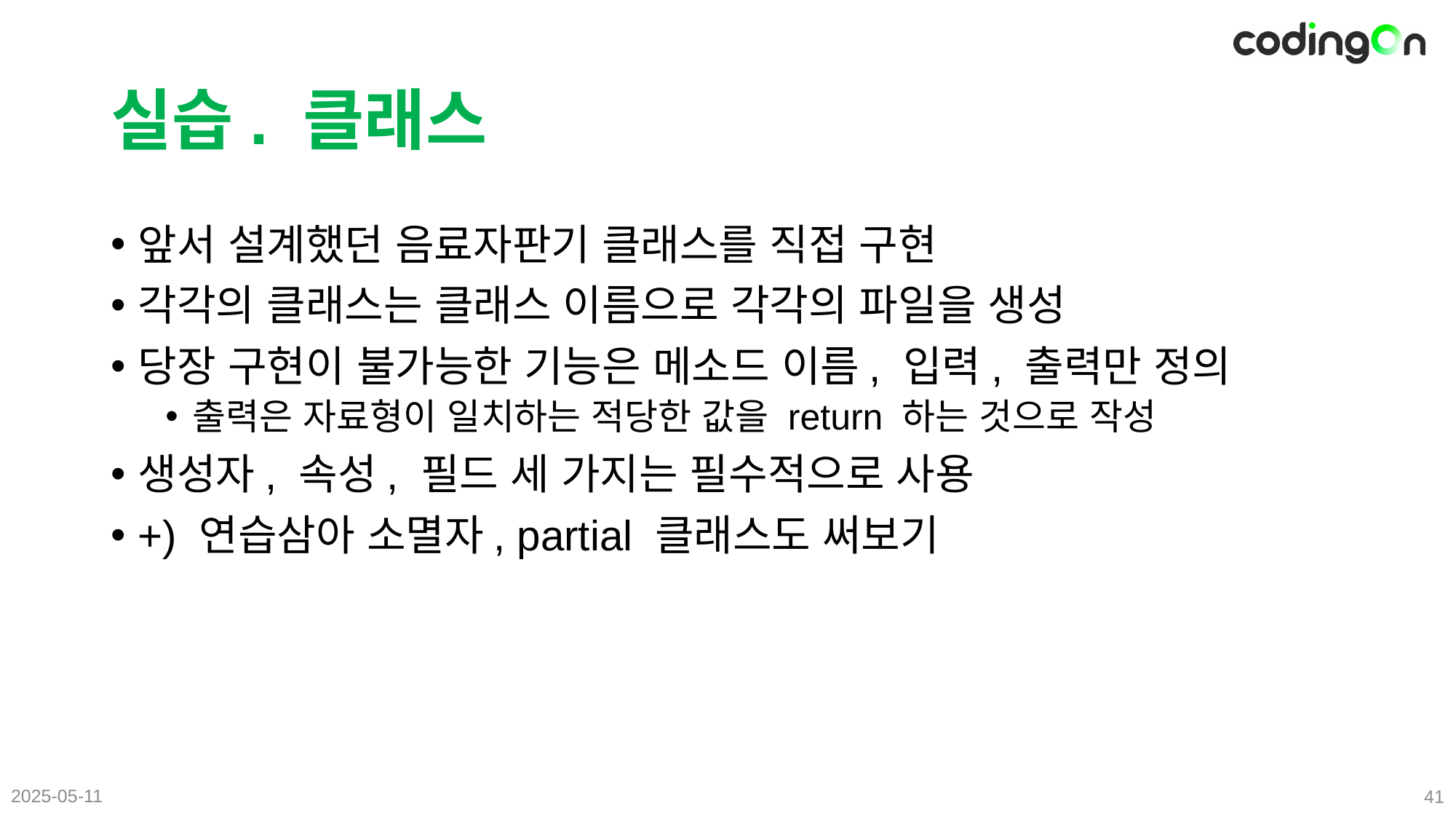

# 실습. 클래스
앞서 설계했던 음료자판기 클래스를 직접 구현
각각의 클래스는 클래스 이름으로 각각의 파일을 생성
당장 구현이 불가능한 기능은 메소드 이름, 입력, 출력만 정의
출력은 자료형이 일치하는 적당한 값을 return 하는 것으로 작성
생성자, 속성, 필드 세 가지는 필수적으로 사용
+) 연습삼아 소멸자, partial 클래스도 써보기

2025-05-11
41